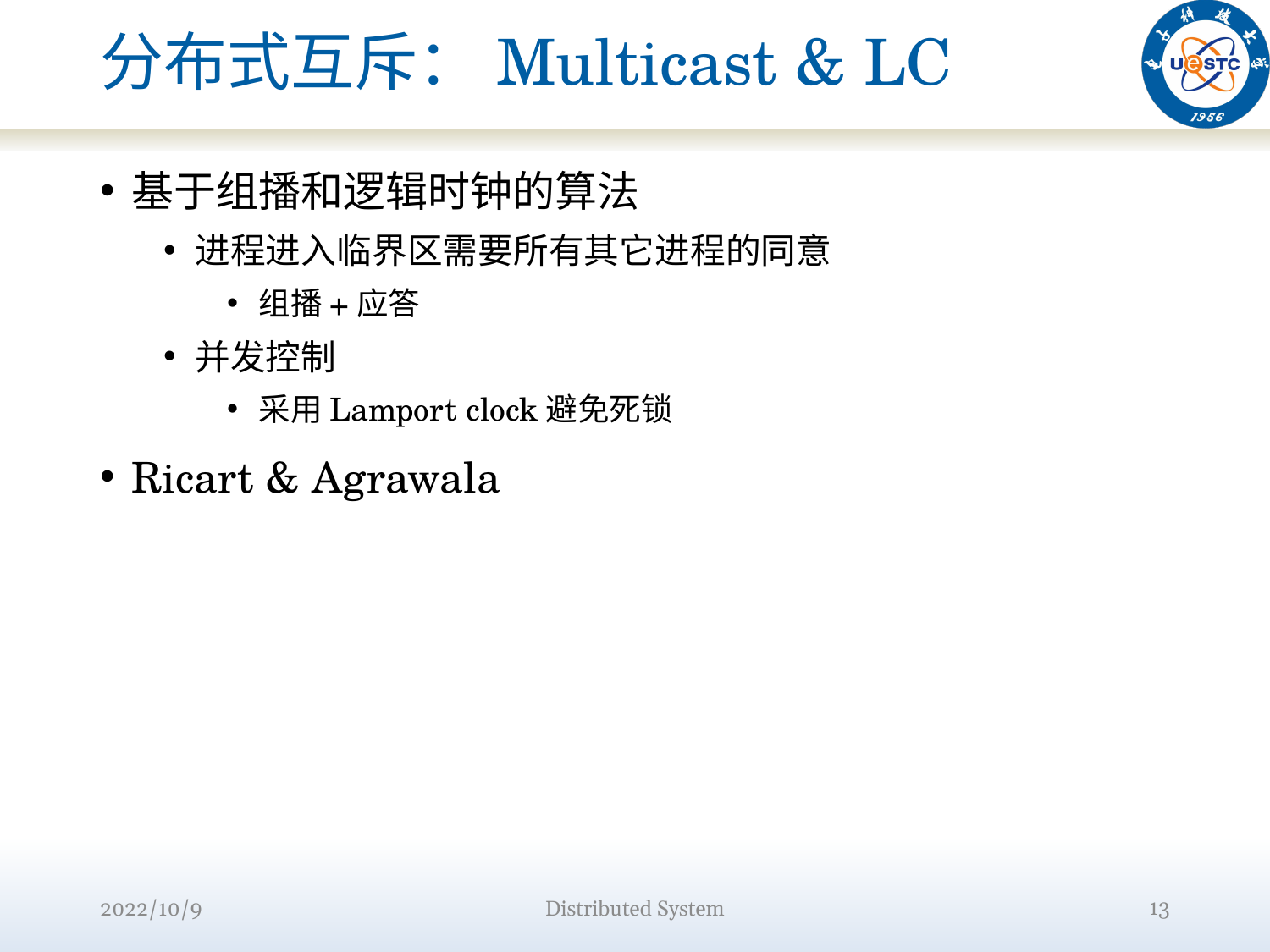

# 分布式互斥：Multicast & LC
基于组播和逻辑时钟的算法
进程进入临界区需要所有其它进程的同意
组播+应答
并发控制
采用Lamport clock避免死锁
Ricart & Agrawala
2022/10/9
Distributed System
13